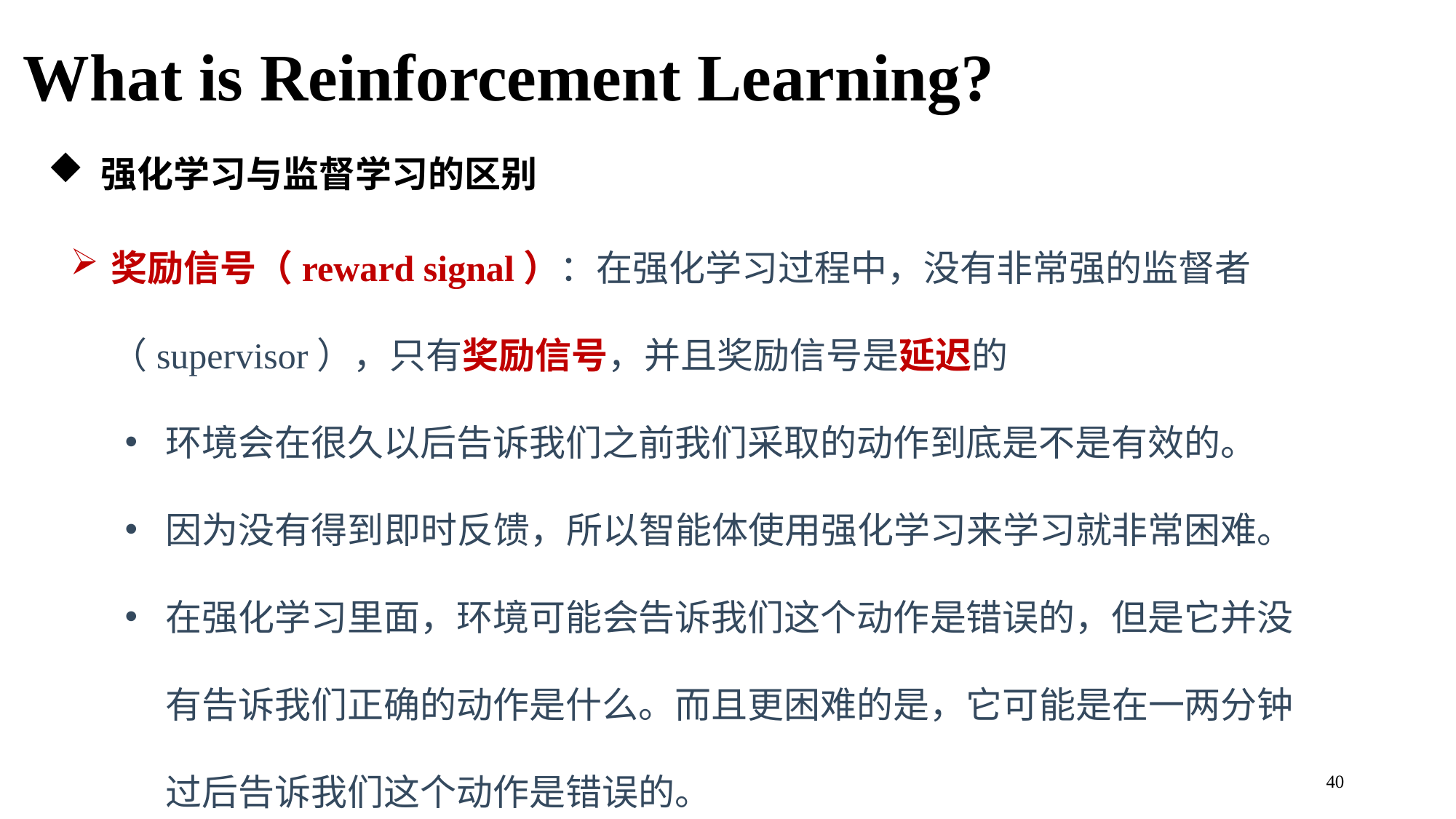

What is Reinforcement Learning?

 强化学习与监督学习的区别
奖励信号（reward signal）：在强化学习过程中，没有非常强的监督者（supervisor），只有奖励信号，并且奖励信号是延迟的
环境会在很久以后告诉我们之前我们采取的动作到底是不是有效的。
因为没有得到即时反馈，所以智能体使用强化学习来学习就非常困难。
在强化学习里面，环境可能会告诉我们这个动作是错误的，但是它并没有告诉我们正确的动作是什么。而且更困难的是，它可能是在一两分钟过后告诉我们这个动作是错误的。
40